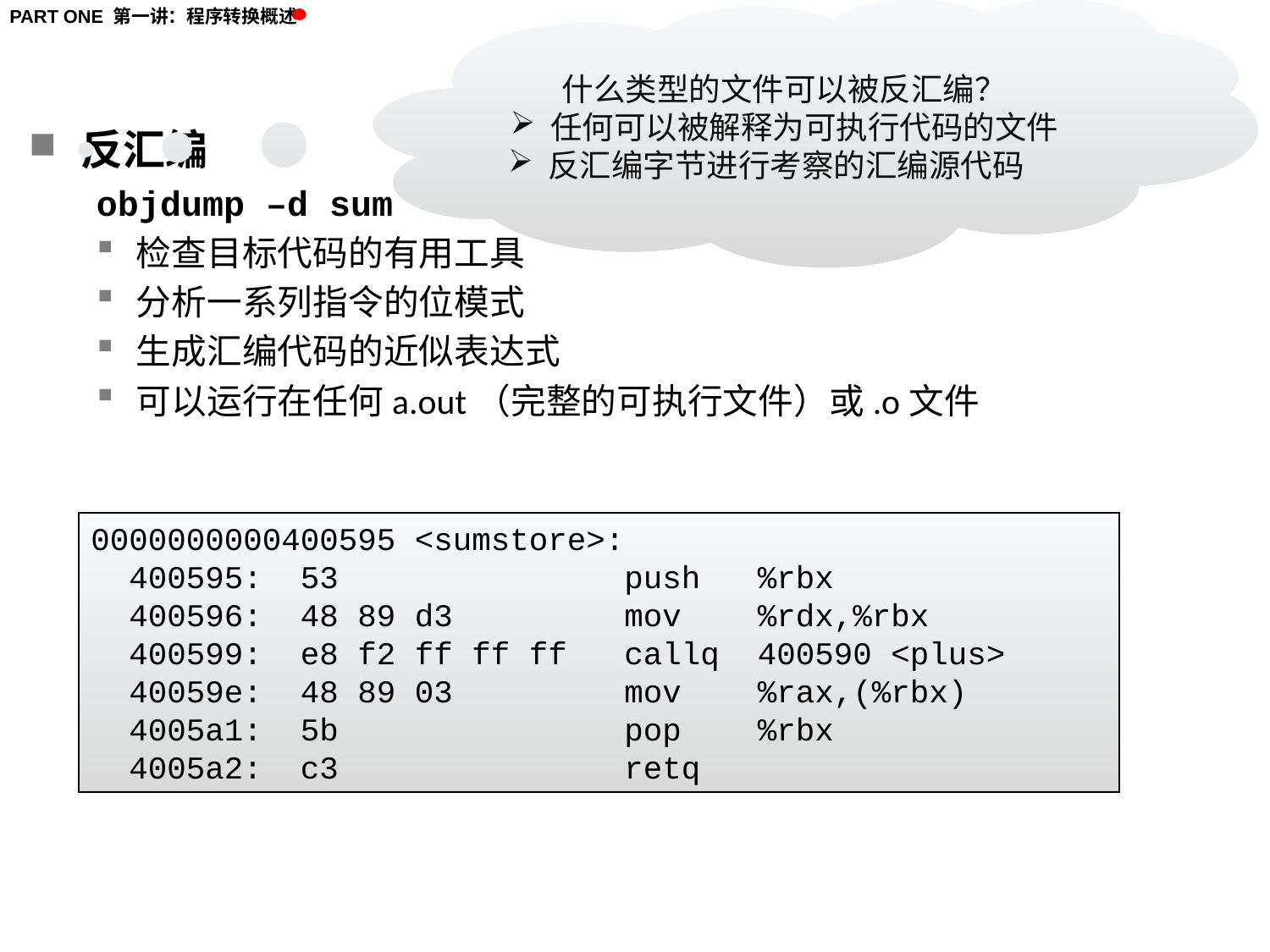

什么类型的文件可以被反汇编？
任何可以被解释为可执行代码的文件
反汇编字节进行考察的汇编源代码
PART ONE 第一讲：程序转换概述

反汇编
objdump –d sum
检查目标代码的有用工具
分析一系列指令的位模式
生成汇编代码的近似表达式
可以运行在任何a.out（完整的可执行文件）或.o文件
0000000000400595 <sumstore>:
  400595:  53               push   %rbx
  400596:  48 89 d3         mov    %rdx,%rbx
  400599:  e8 f2 ff ff ff   callq  400590 <plus>
  40059e:  48 89 03         mov    %rax,(%rbx)
  4005a1:  5b               pop    %rbx
  4005a2:  c3               retq